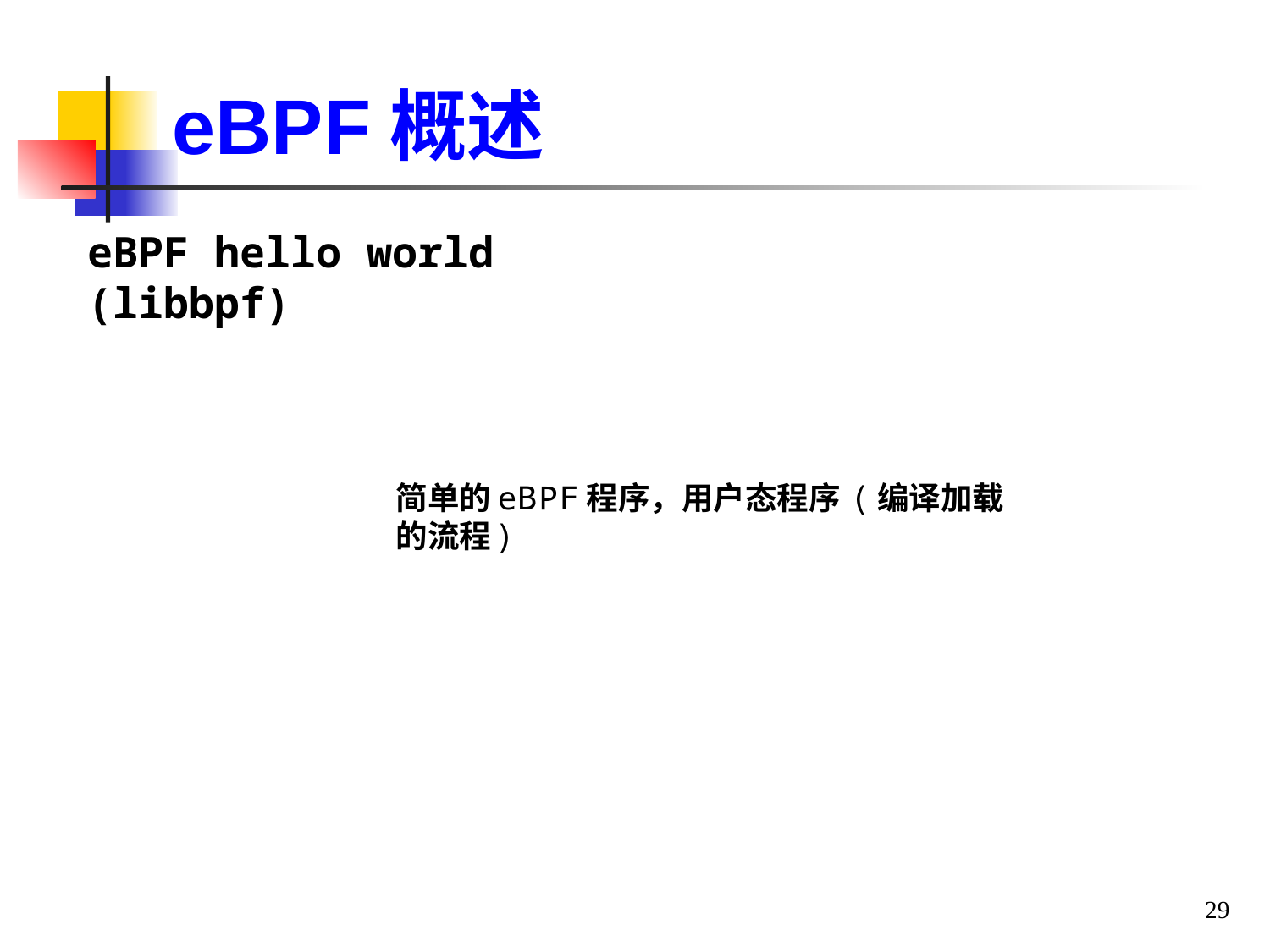

eBPF概述
eBPF hello world (libbpf)
简单的eBPF程序，用户态程序 (编译加载的流程)
29